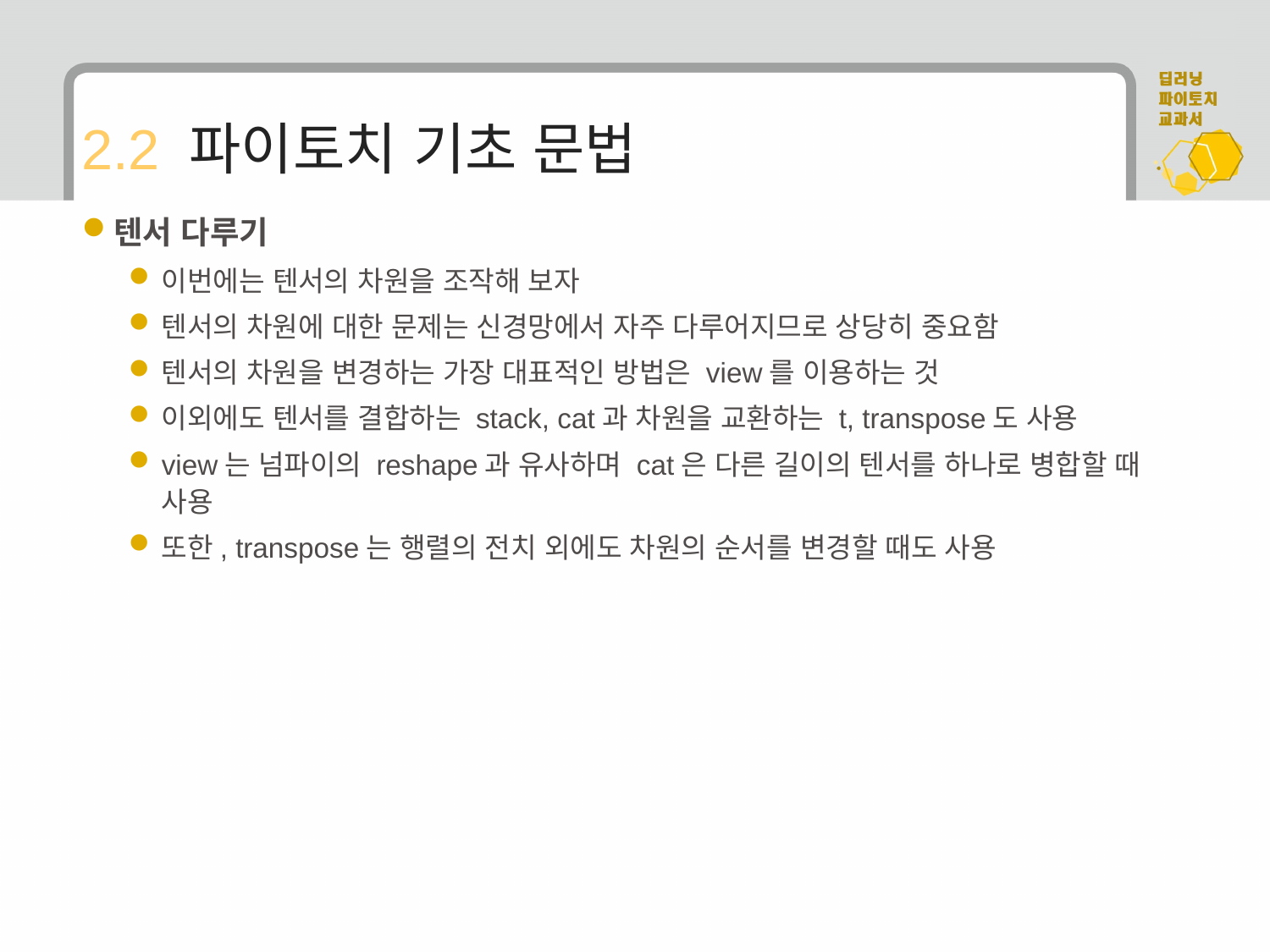

# 2.2 파이토치 기초 문법
텐서 다루기
이번에는 텐서의 차원을 조작해 보자
텐서의 차원에 대한 문제는 신경망에서 자주 다루어지므로 상당히 중요함
텐서의 차원을 변경하는 가장 대표적인 방법은 view를 이용하는 것
이외에도 텐서를 결합하는 stack, cat과 차원을 교환하는 t, transpose도 사용
view는 넘파이의 reshape과 유사하며 cat은 다른 길이의 텐서를 하나로 병합할 때 사용
또한, transpose는 행렬의 전치 외에도 차원의 순서를 변경할 때도 사용